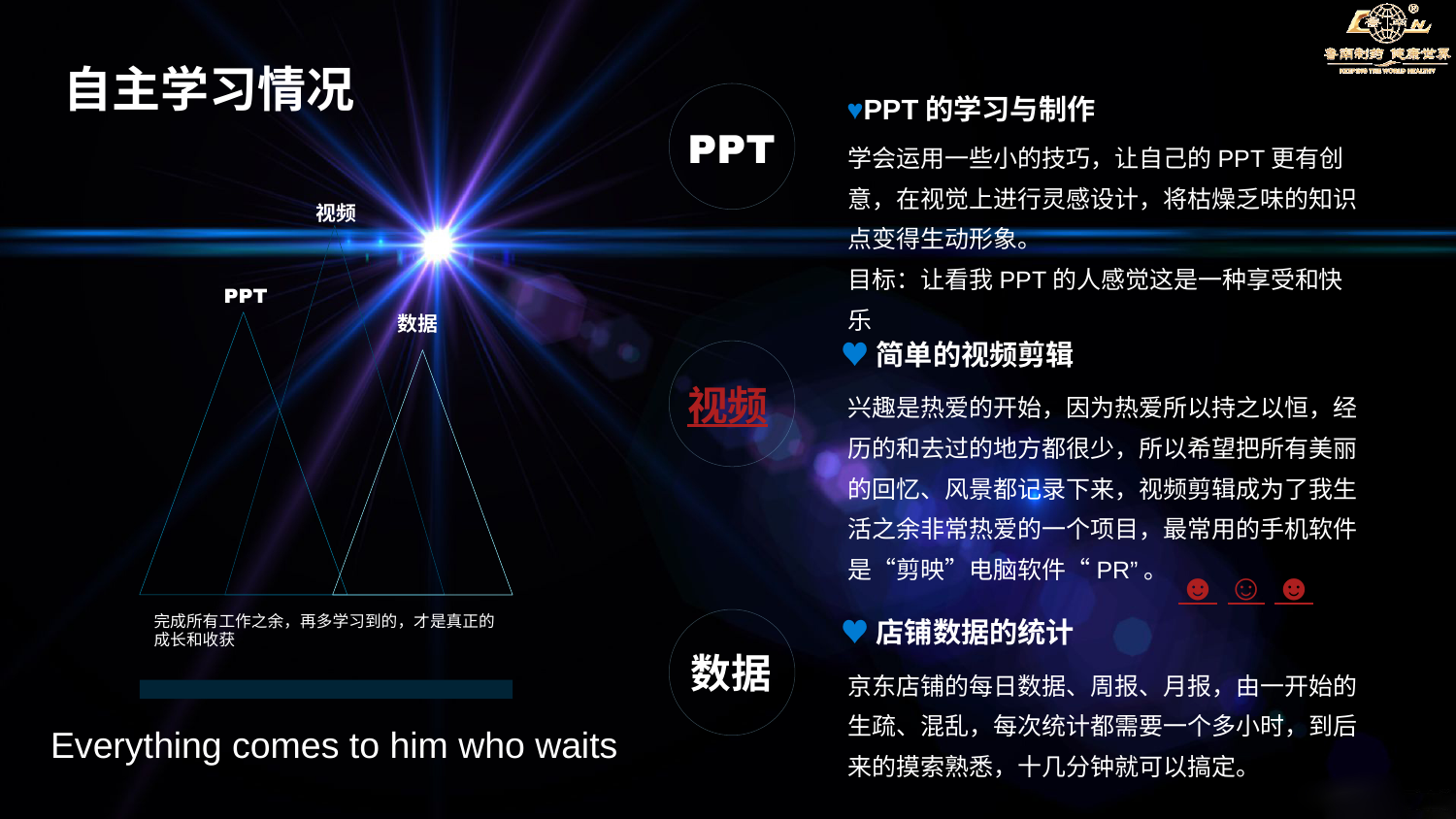

自主学习情况

PPT
♥PPT的学习与制作

学会运用一些小的技巧，让自己的PPT更有创意，在视觉上进行灵感设计，将枯燥乏味的知识点变得生动形象。
目标：让看我PPT的人感觉这是一种享受和快乐
视频

PPT

数据

♥简单的视频剪辑
兴趣是热爱的开始，因为热爱所以持之以恒，经历的和去过的地方都很少，所以希望把所有美丽的回忆、风景都记录下来，视频剪辑成为了我生活之余非常热爱的一个项目，最常用的手机软件是“剪映”电脑软件“PR”。

视频
☻ ☺ ☻

完成所有工作之余，再多学习到的，才是真正的成长和收获

Everything comes to him who waits
♥店铺数据的统计
京东店铺的每日数据、周报、月报，由一开始的生疏、混乱，每次统计都需要一个多小时，到后来的摸索熟悉，十几分钟就可以搞定。

数据